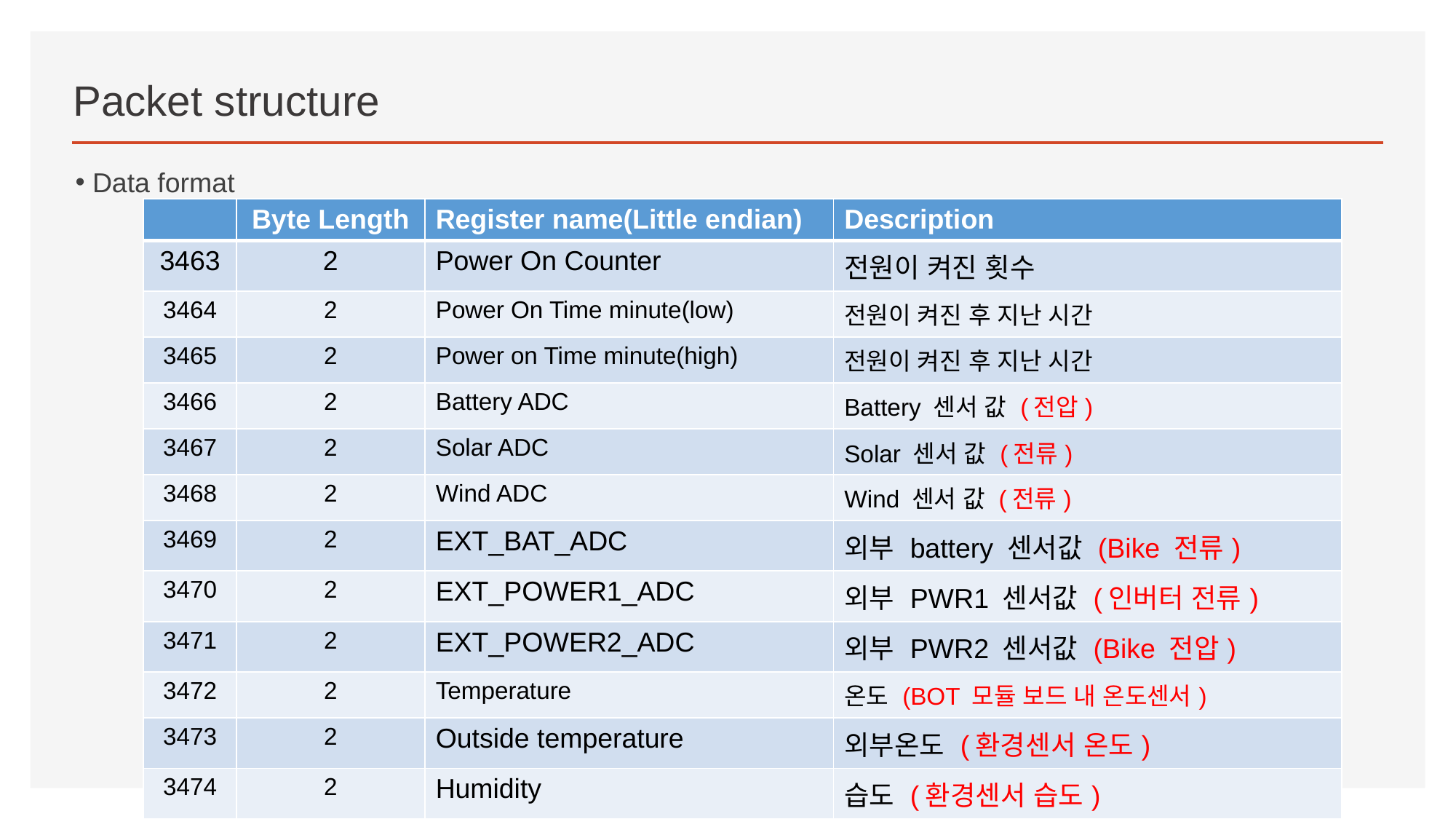

# Packet structure
 Data format

|  | Byte Length | Register name(Little endian) | Description |
| --- | --- | --- | --- |
| 3463 | 2 | Power On Counter | 전원이 켜진 횟수 |
| 3464 | 2 | Power On Time minute(low) | 전원이 켜진 후 지난 시간 |
| 3465 | 2 | Power on Time minute(high) | 전원이 켜진 후 지난 시간 |
| 3466 | 2 | Battery ADC | Battery 센서 값 (전압) |
| 3467 | 2 | Solar ADC | Solar 센서 값 (전류) |
| 3468 | 2 | Wind ADC | Wind 센서 값 (전류) |
| 3469 | 2 | EXT\_BAT\_ADC | 외부 battery 센서값 (Bike 전류) |
| 3470 | 2 | EXT\_POWER1\_ADC | 외부 PWR1 센서값 (인버터 전류) |
| 3471 | 2 | EXT\_POWER2\_ADC | 외부 PWR2 센서값 (Bike 전압) |
| 3472 | 2 | Temperature | 온도 (BOT 모듈 보드 내 온도센서) |
| 3473 | 2 | Outside temperature | 외부온도 (환경센서 온도) |
| 3474 | 2 | Humidity | 습도 (환경센서 습도) |
| 3475 | 2 | Wind speed | 풍속 (환경센서 풍속) |